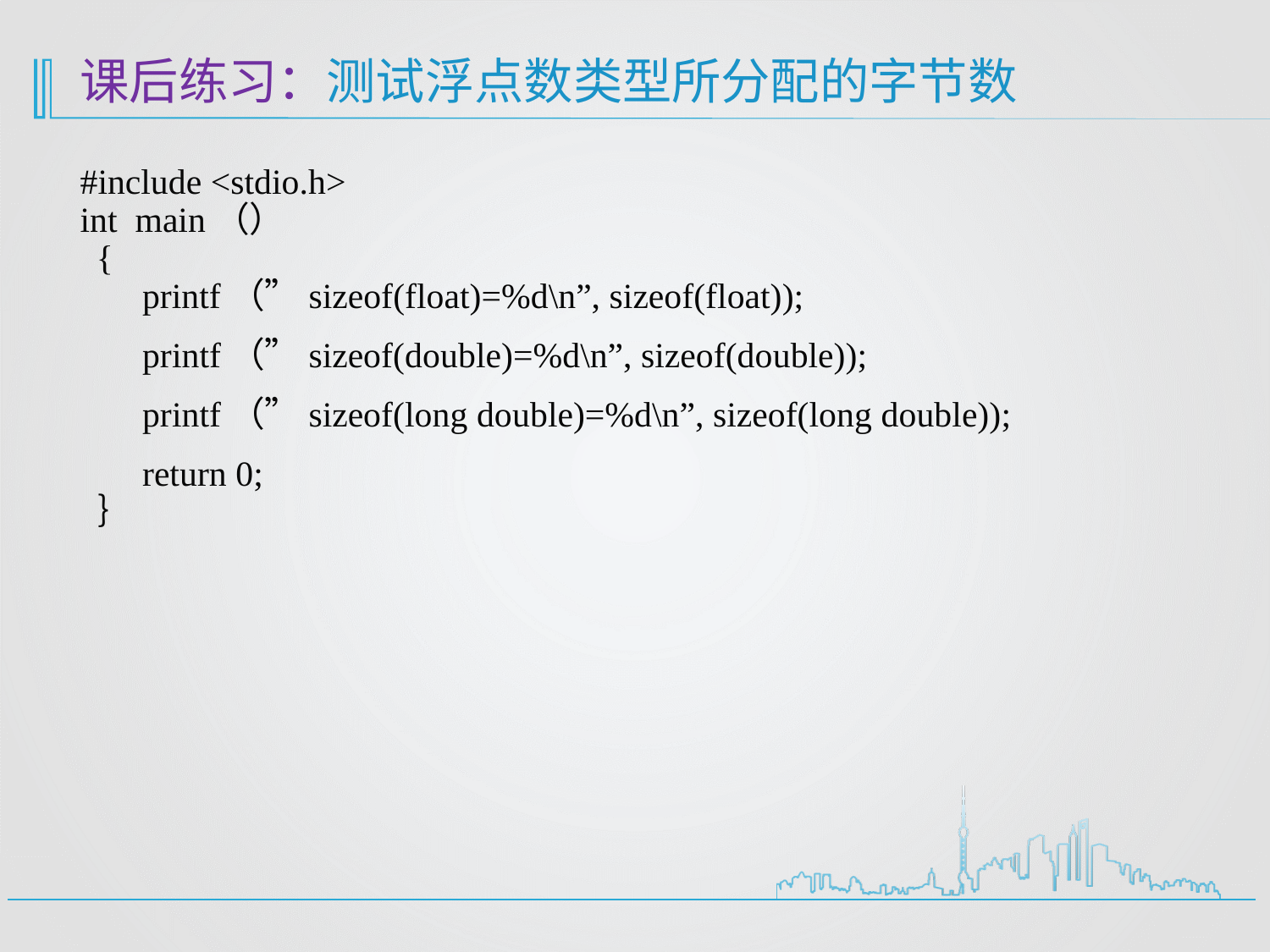

# 课后练习：测试浮点数类型所分配的字节数
#include <stdio.h>
int  main（）
 {
       printf（”sizeof(float)=%d\n”, sizeof(float));
       printf（”sizeof(double)=%d\n”, sizeof(double));
       printf（”sizeof(long double)=%d\n”, sizeof(long double));
       return 0;
 ｝